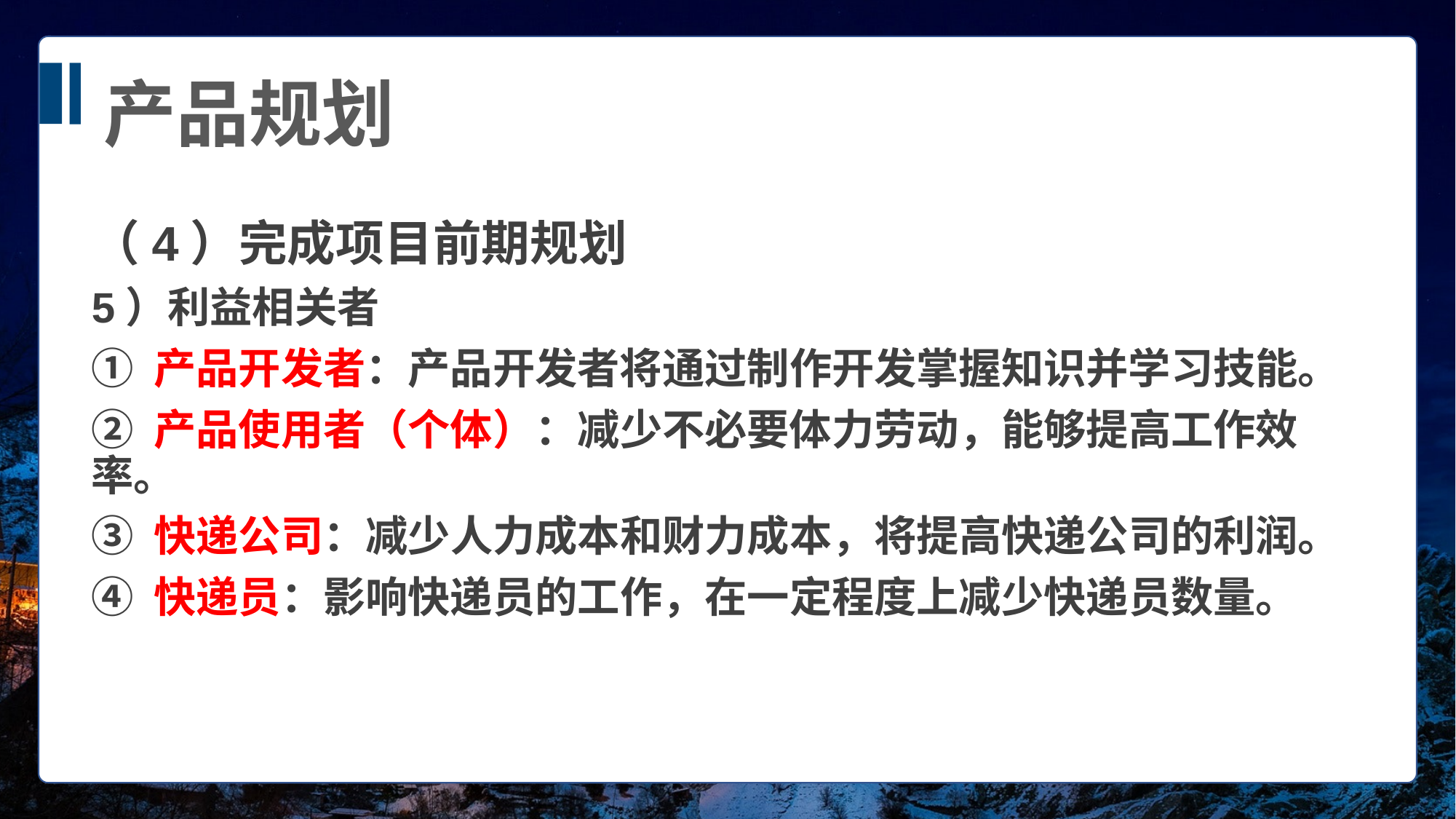

产品规划
（4）完成项目前期规划
5）利益相关者
① 产品开发者：产品开发者将通过制作开发掌握知识并学习技能。
② 产品使用者（个体）：减少不必要体力劳动，能够提高工作效率。
③ 快递公司：减少人力成本和财力成本，将提高快递公司的利润。
④ 快递员：影响快递员的工作，在一定程度上减少快递员数量。